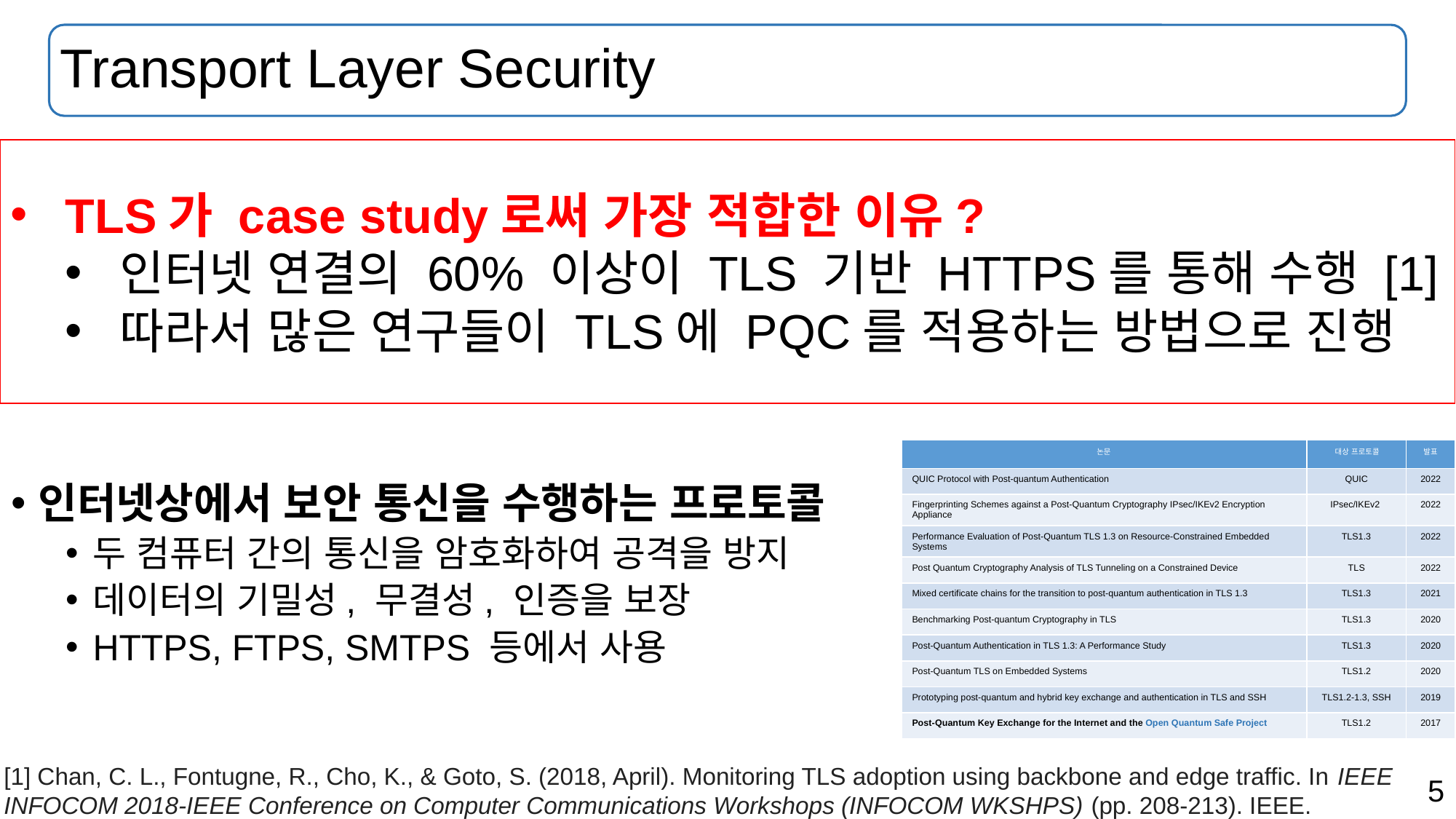

# Transport Layer Security
TLS가 case study로써 가장 적합한 이유?
인터넷 연결의 60% 이상이 TLS 기반 HTTPS를 통해 수행 [1]
따라서 많은 연구들이 TLS에 PQC를 적용하는 방법으로 진행
| 논문 | 대상 프로토콜 | 발표 |
| --- | --- | --- |
| QUIC Protocol with Post-quantum Authentication | QUIC | 2022 |
| Fingerprinting Schemes against a Post-Quantum Cryptography IPsec/IKEv2 Encryption Appliance | IPsec/IKEv2 | 2022 |
| Performance Evaluation of Post-Quantum TLS 1.3 on Resource-Constrained Embedded Systems | TLS1.3 | 2022 |
| Post Quantum Cryptography Analysis of TLS Tunneling on a Constrained Device | TLS | 2022 |
| Mixed certificate chains for the transition to post-quantum authentication in TLS 1.3 | TLS1.3 | 2021 |
| Benchmarking Post-quantum Cryptography in TLS | TLS1.3 | 2020 |
| Post-Quantum Authentication in TLS 1.3: A Performance Study | TLS1.3 | 2020 |
| Post-Quantum TLS on Embedded Systems | TLS1.2 | 2020 |
| Prototyping post-quantum and hybrid key exchange and authentication in TLS and SSH | TLS1.2-1.3, SSH | 2019 |
| Post-Quantum Key Exchange for the Internet and the Open Quantum Safe Project | TLS1.2 | 2017 |
인터넷상에서 보안 통신을 수행하는 프로토콜
두 컴퓨터 간의 통신을 암호화하여 공격을 방지
데이터의 기밀성, 무결성, 인증을 보장
HTTPS, FTPS, SMTPS 등에서 사용
[1] Chan, C. L., Fontugne, R., Cho, K., & Goto, S. (2018, April). Monitoring TLS adoption using backbone and edge traffic. In IEEE INFOCOM 2018-IEEE Conference on Computer Communications Workshops (INFOCOM WKSHPS) (pp. 208-213). IEEE.